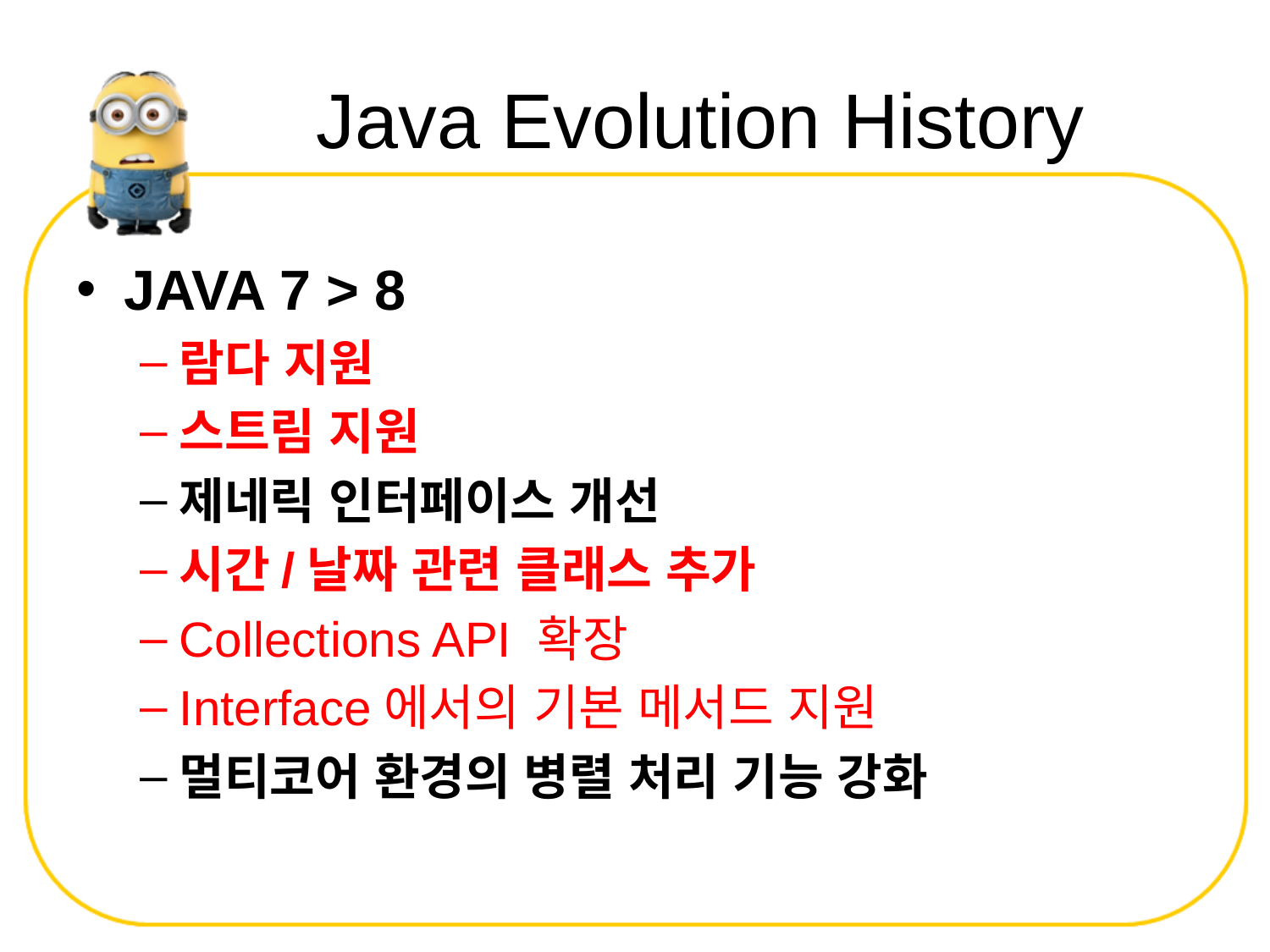

# Java Evolution History
JAVA 7 > 8
람다 지원
스트림 지원
제네릭 인터페이스 개선
시간/날짜 관련 클래스 추가
Collections API 확장
Interface에서의 기본 메서드 지원
멀티코어 환경의 병렬 처리 기능 강화